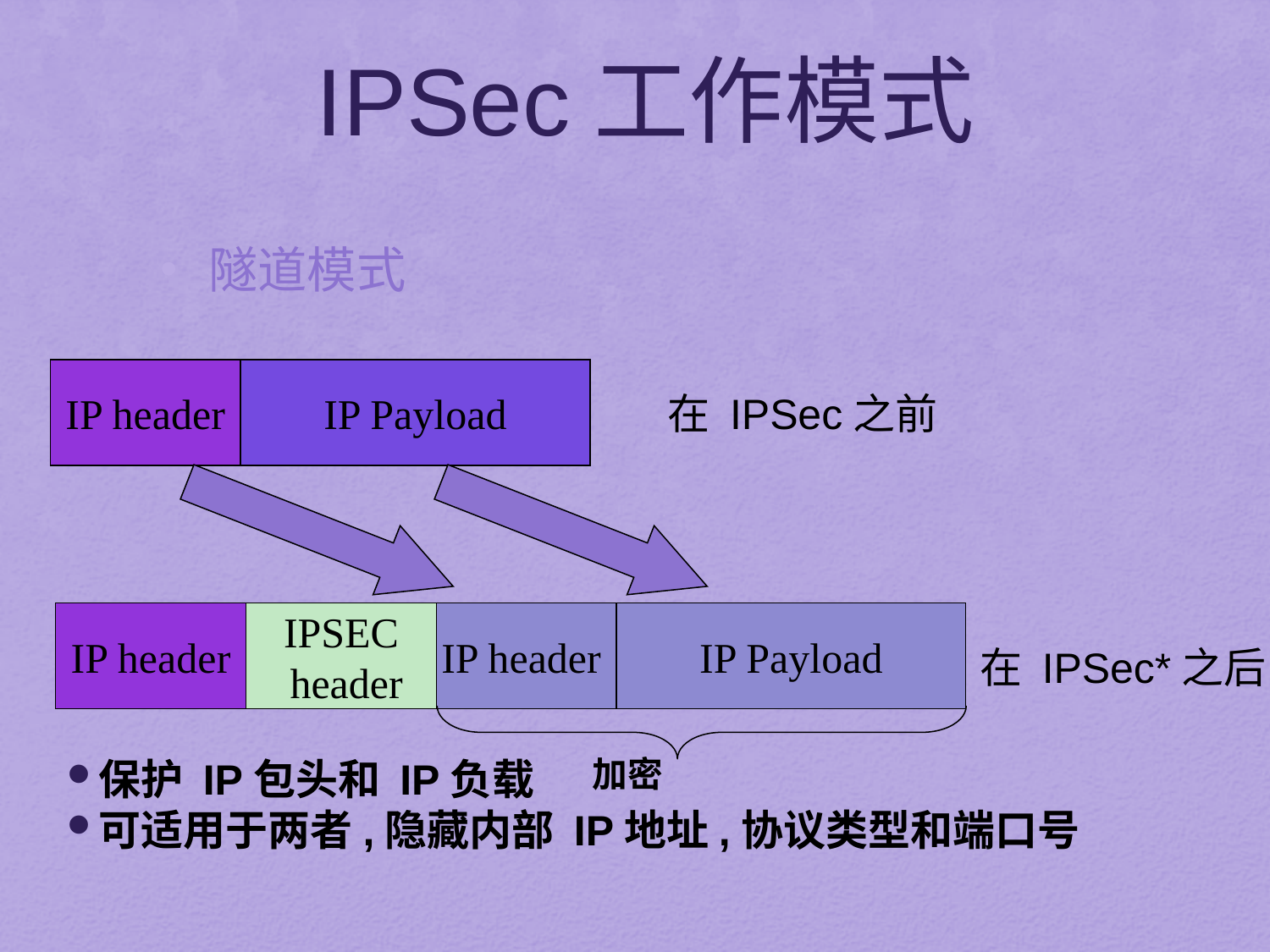

# IPSec工作模式
隧道模式
IP header
IP Payload
在 IPSec之前

IP header
IPSEC
 header
IP header
IP Payload
在 IPSec*之后
加密
保护 IP包头和 IP负载
可适用于两者,隐藏内部 IP地址,协议类型和端口号